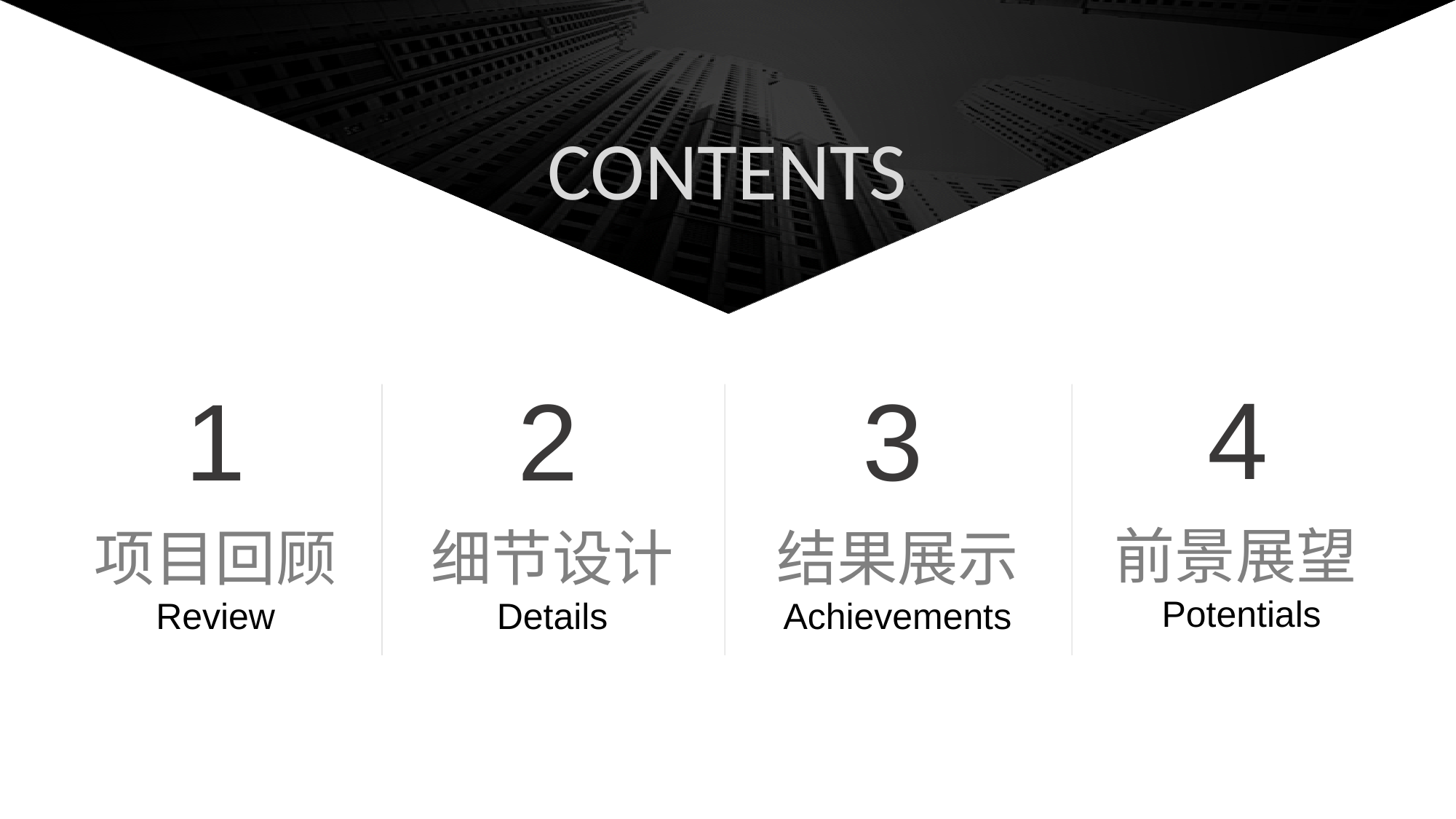

CONTENTS
4
1
2
3
前景展望Potentials
项目回顾
Review
细节设计
Details
结果展示
Achievements